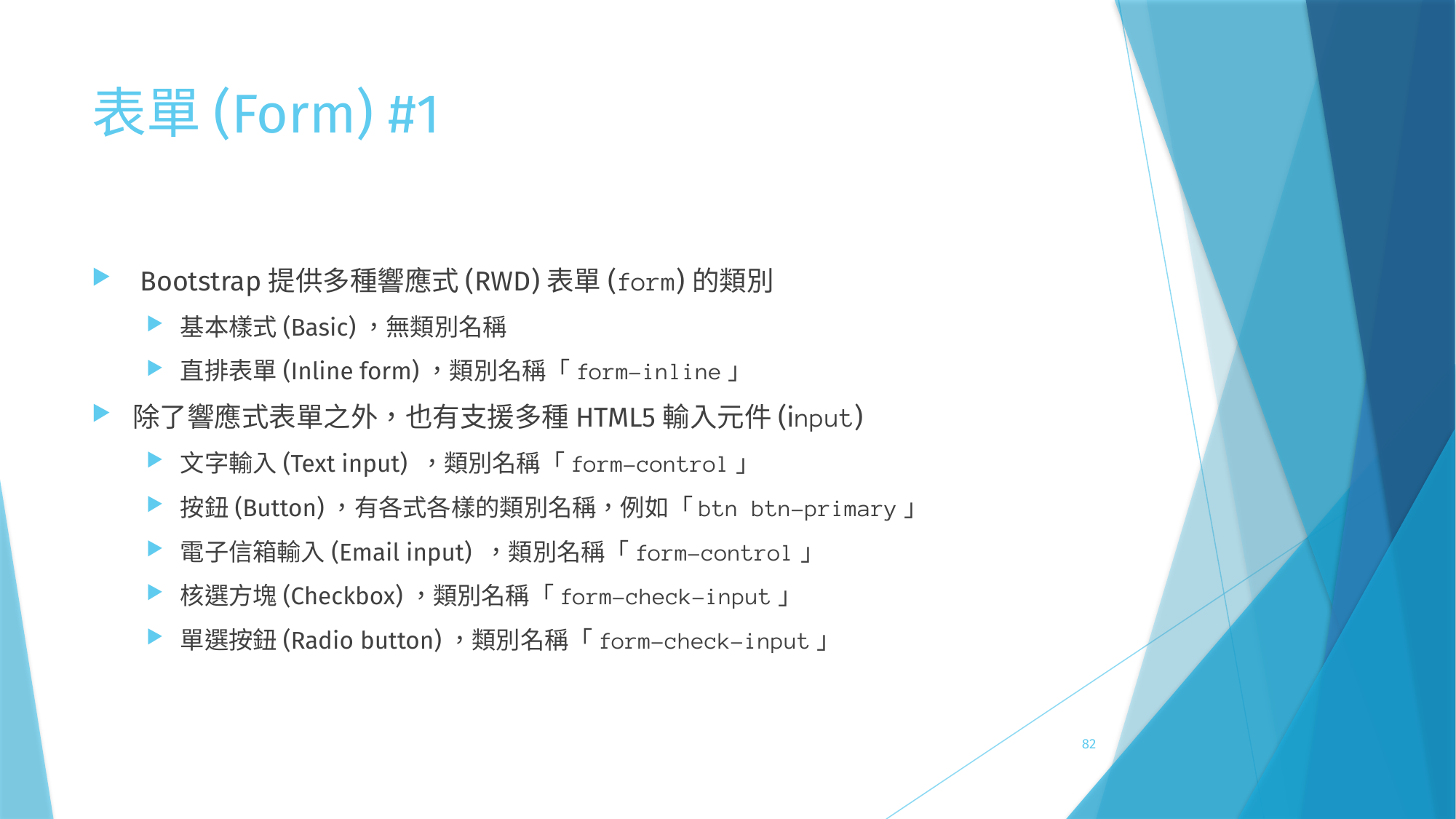

# 表單(Form) #1
 Bootstrap提供多種響應式(RWD)表單(form)的類別
基本樣式(Basic)，無類別名稱
直排表單(Inline form)，類別名稱「form-inline」
除了響應式表單之外，也有支援多種HTML5輸入元件(input)
文字輸入(Text input) ，類別名稱「form-control」
按鈕(Button)，有各式各樣的類別名稱，例如「btn btn-primary」
電子信箱輸入(Email input) ，類別名稱「form-control」
核選方塊(Checkbox)，類別名稱「form-check-input」
單選按鈕(Radio button)，類別名稱「form-check-input」

82